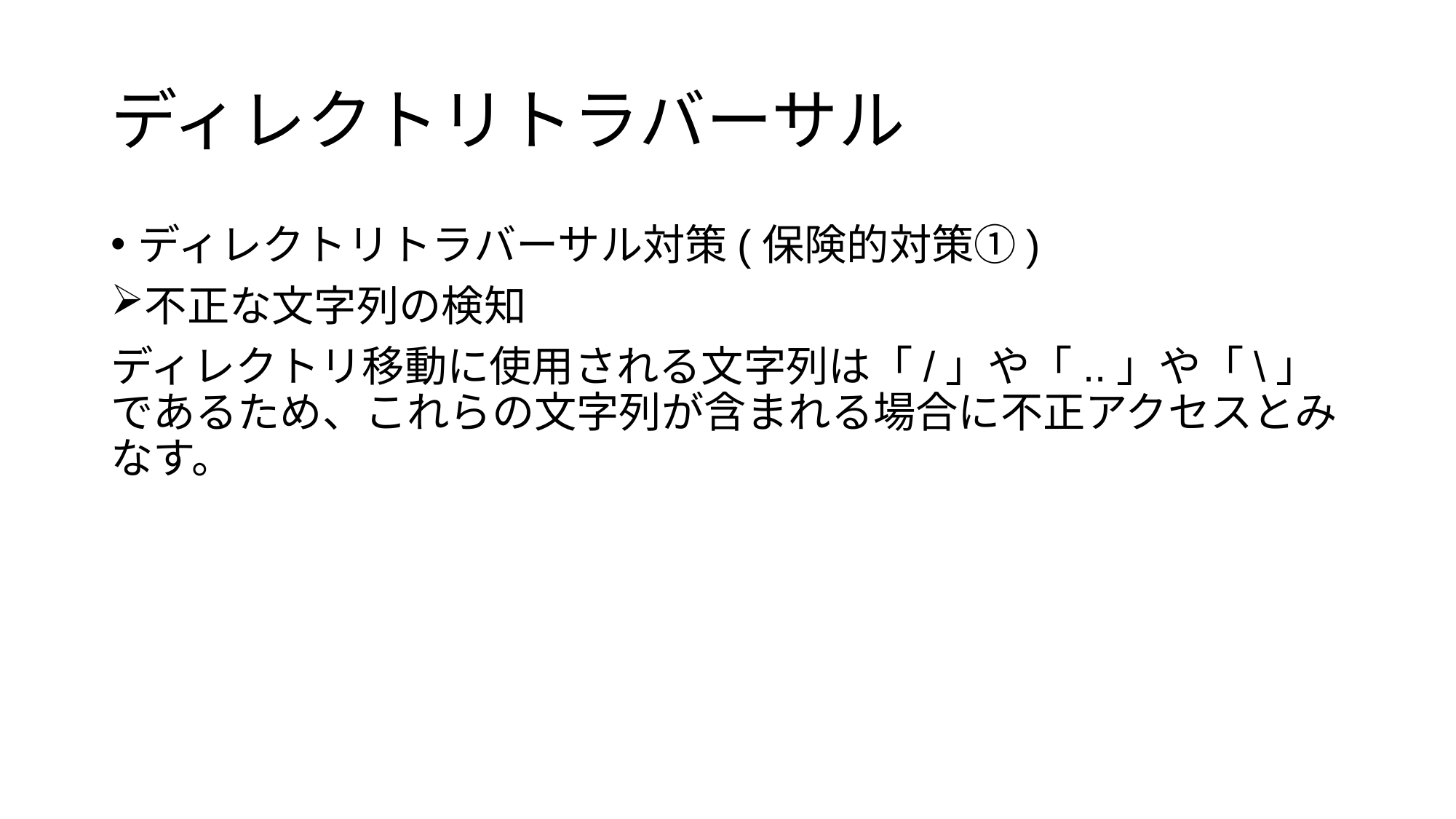

# ディレクトリトラバーサル
ディレクトリトラバーサル対策(保険的対策①)
不正な文字列の検知
ディレクトリ移動に使用される文字列は「/」や「..」や「\」であるため、これらの文字列が含まれる場合に不正アクセスとみなす。